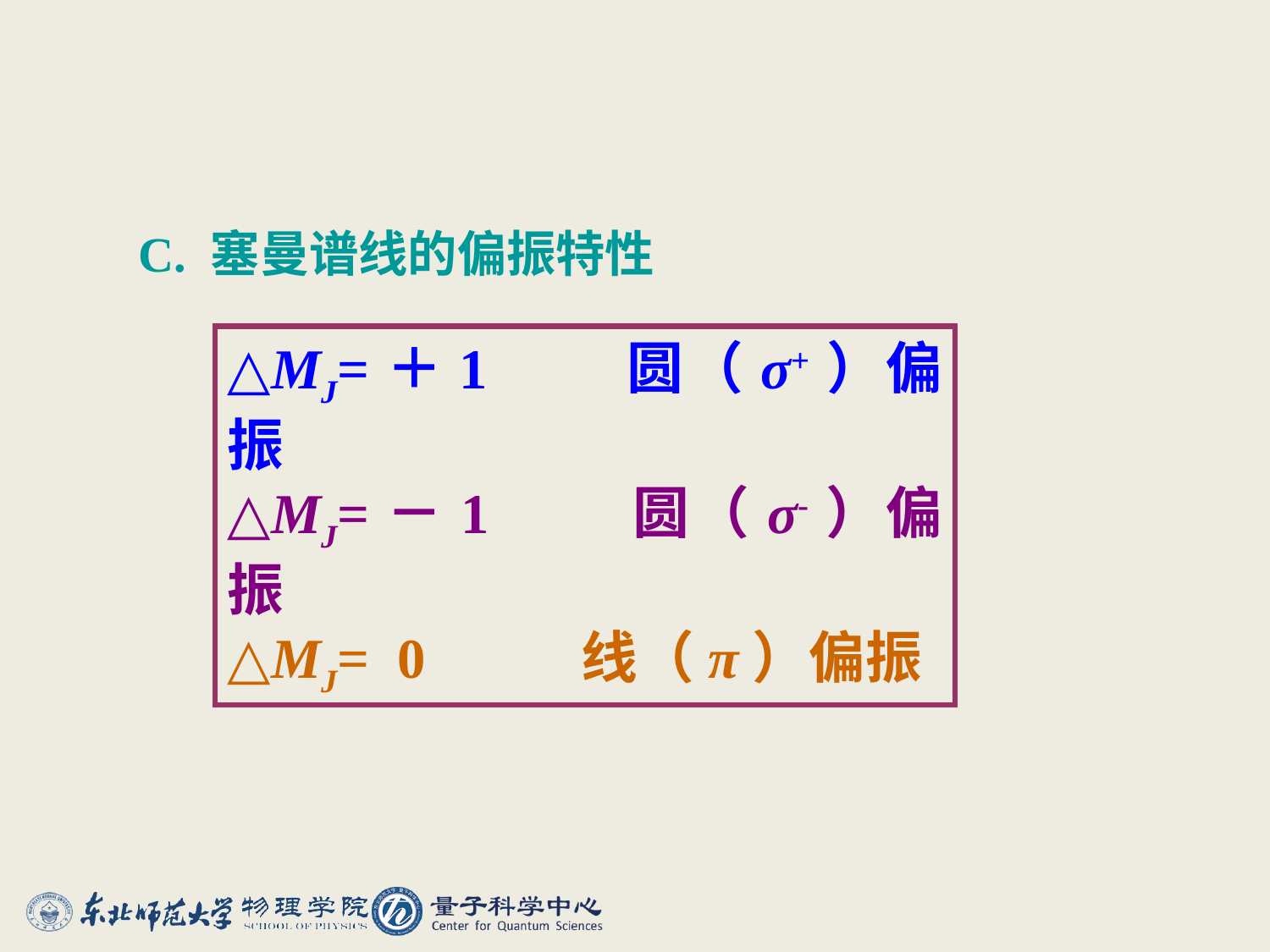

C. 塞曼谱线的偏振特性
△MJ=＋1       圆（σ+）偏振
△MJ=－1       圆（σ-）偏振
△MJ=  0          线（π）偏振